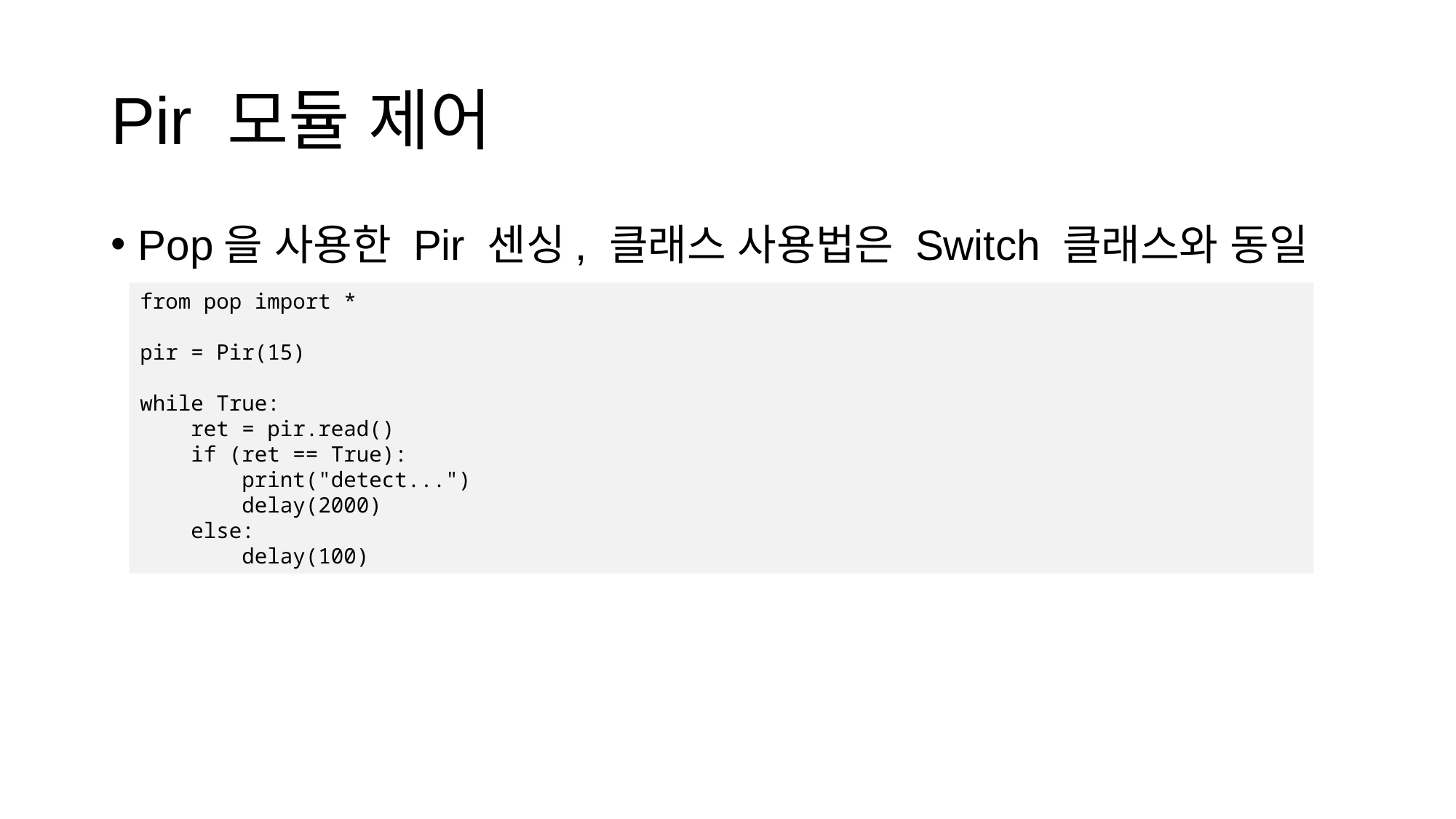

# Pir 모듈 제어
Pop을 사용한 Pir 센싱, 클래스 사용법은 Switch 클래스와 동일
from pop import *

pir = Pir(15)

while True:
    ret = pir.read()
    if (ret == True):
        print("detect...")
        delay(2000)
    else:
        delay(100)